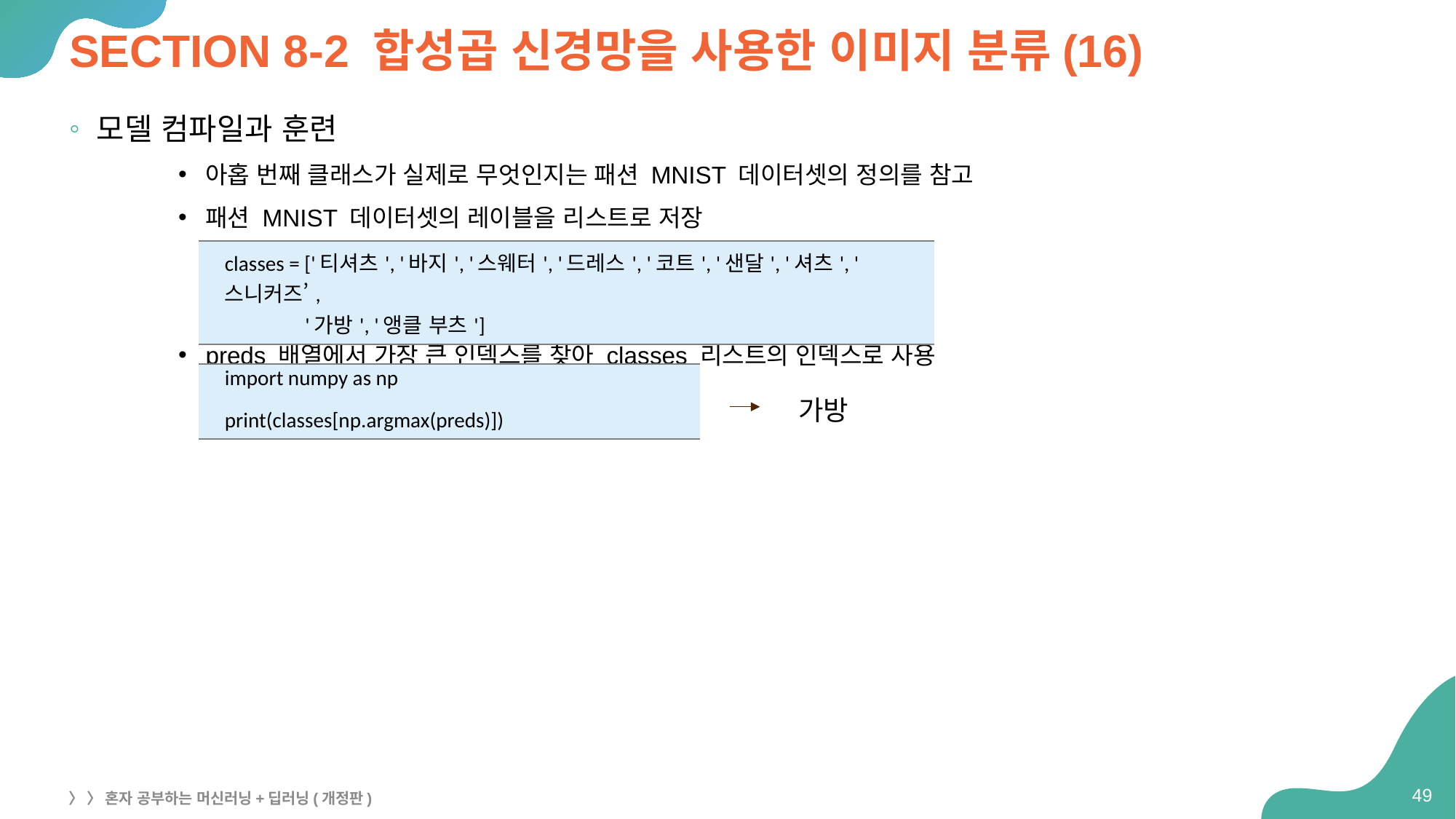

# SECTION 8-2 합성곱 신경망을 사용한 이미지 분류(16)
모델 컴파일과 훈련
아홉 번째 클래스가 실제로 무엇인지는 패션 MNIST 데이터셋의 정의를 참고
패션 MNIST 데이터셋의 레이블을 리스트로 저장

preds 배열에서 가장 큰 인덱스를 찾아 classes 리스트의 인덱스로 사용
| classes = ['티셔츠', '바지', '스웨터', '드레스', '코트', '샌달', '셔츠', '스니커즈’, '가방', '앵클 부츠'] |
| --- |
| import numpy as np print(classes[np.argmax(preds)]) |
| --- |
가방
49
〉 〉 혼자 공부하는 머신러닝+딥러닝(개정판)